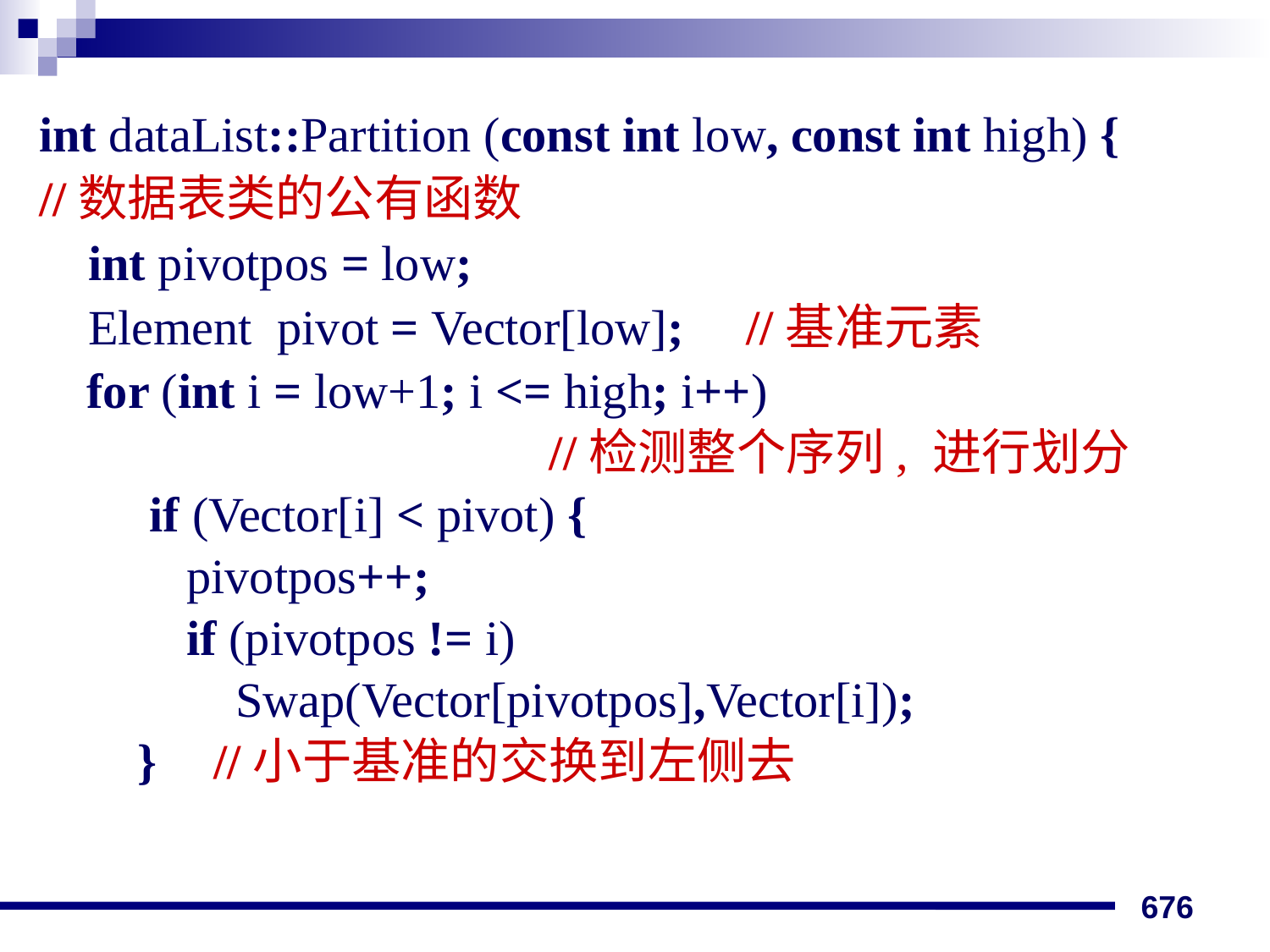

int dataList::Partition (const int low, const int high) {
//数据表类的公有函数
    int pivotpos = low;
    Element  pivot = Vector[low];	  //基准元素
	for (int i = low+1; i <= high; i++)
 			                 //检测整个序列, 进行划分
         if (Vector[i] < pivot) {
            pivotpos++;
            if (pivotpos != i)
                Swap(Vector[pivotpos],Vector[i]);
        }	//小于基准的交换到左侧去
676